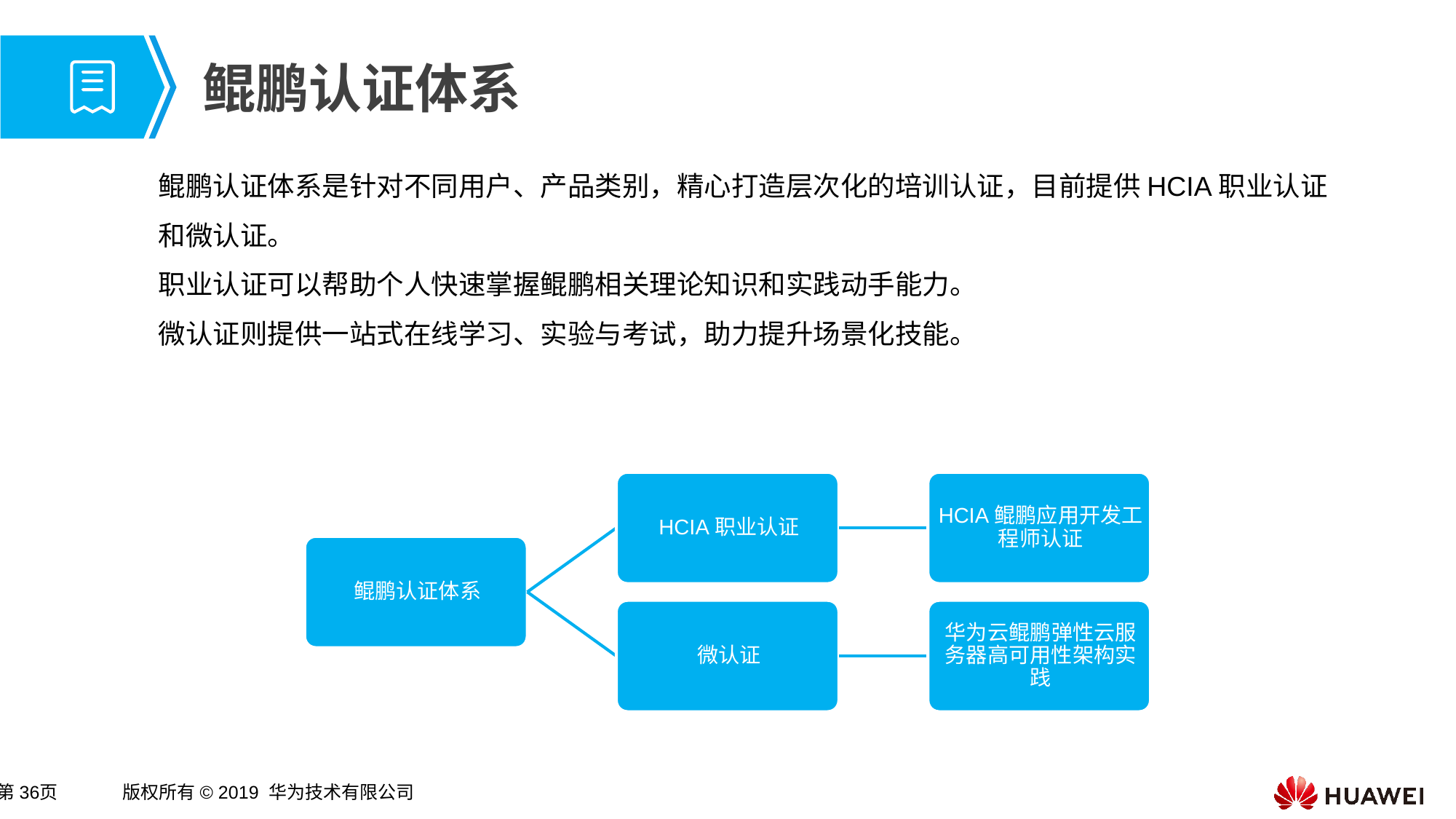

# 鲲鹏认证体系
鲲鹏认证体系是针对不同用户、产品类别，精心打造层次化的培训认证，目前提供HCIA职业认证和微认证。
职业认证可以帮助个人快速掌握鲲鹏相关理论知识和实践动手能力。
微认证则提供一站式在线学习、实验与考试，助力提升场景化技能。
鲲鹏认证体系

HCIA职业认证

HCIA鲲鹏应用开发工程师认证

微认证

华为云鲲鹏弹性云服务器高可用性架构实践